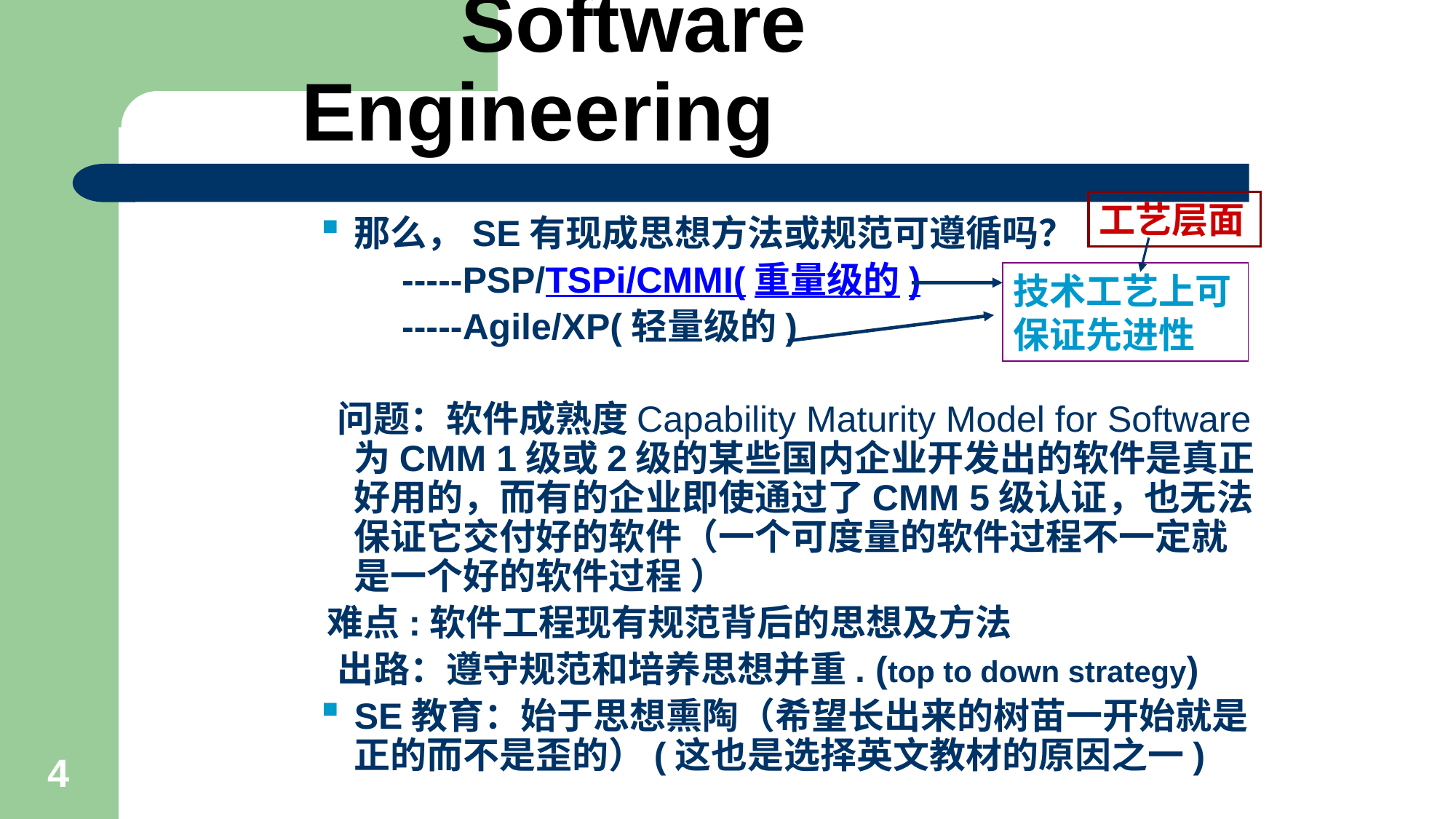

# Software   Engineering
工艺层面
那么，SE有现成思想方法或规范可遵循吗？
        -----PSP/TSPi/CMMI(重量级的)
        -----Agile/XP(轻量级的)

 问题：软件成熟度Capability Maturity Model for Software为CMM 1级或2级的某些国内企业开发出的软件是真正好用的，而有的企业即使通过了CMM 5级认证，也无法保证它交付好的软件（一个可度量的软件过程不一定就是一个好的软件过程 ）
 难点:软件工程现有规范背后的思想及方法
 出路：遵守规范和培养思想并重. (top to down strategy)
SE教育：始于思想熏陶（希望长出来的树苗一开始就是正的而不是歪的）(这也是选择英文教材的原因之一)

技术工艺上可保证先进性

4